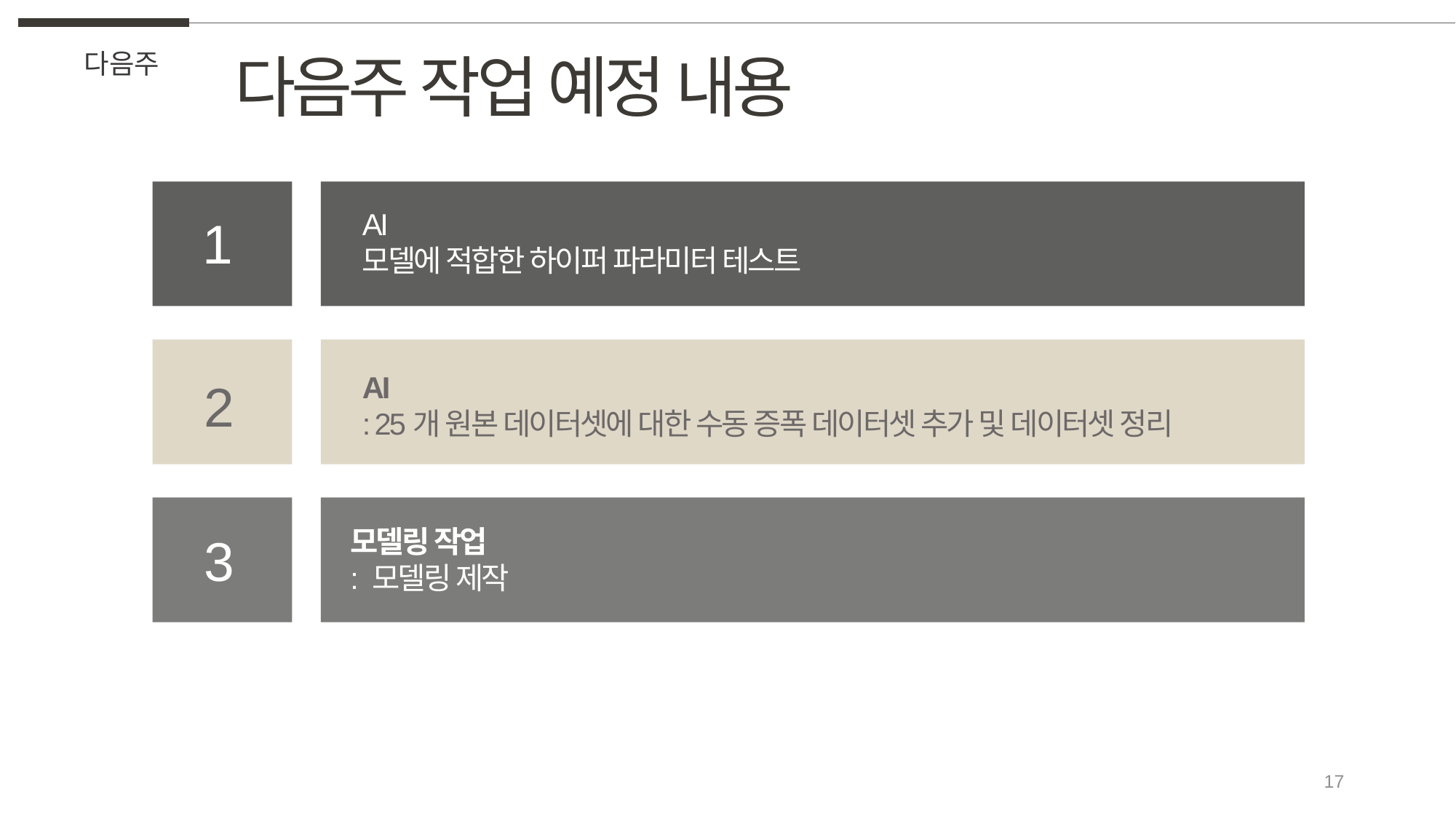

다음주 작업 예정 내용
다음주

AI
모델에 적합한 하이퍼 파라미터 테스트
1

AI
: 25개 원본 데이터셋에 대한 수동 증폭 데이터셋 추가 및 데이터셋 정리
2

모델링 작업
: 모델링 제작
3
17